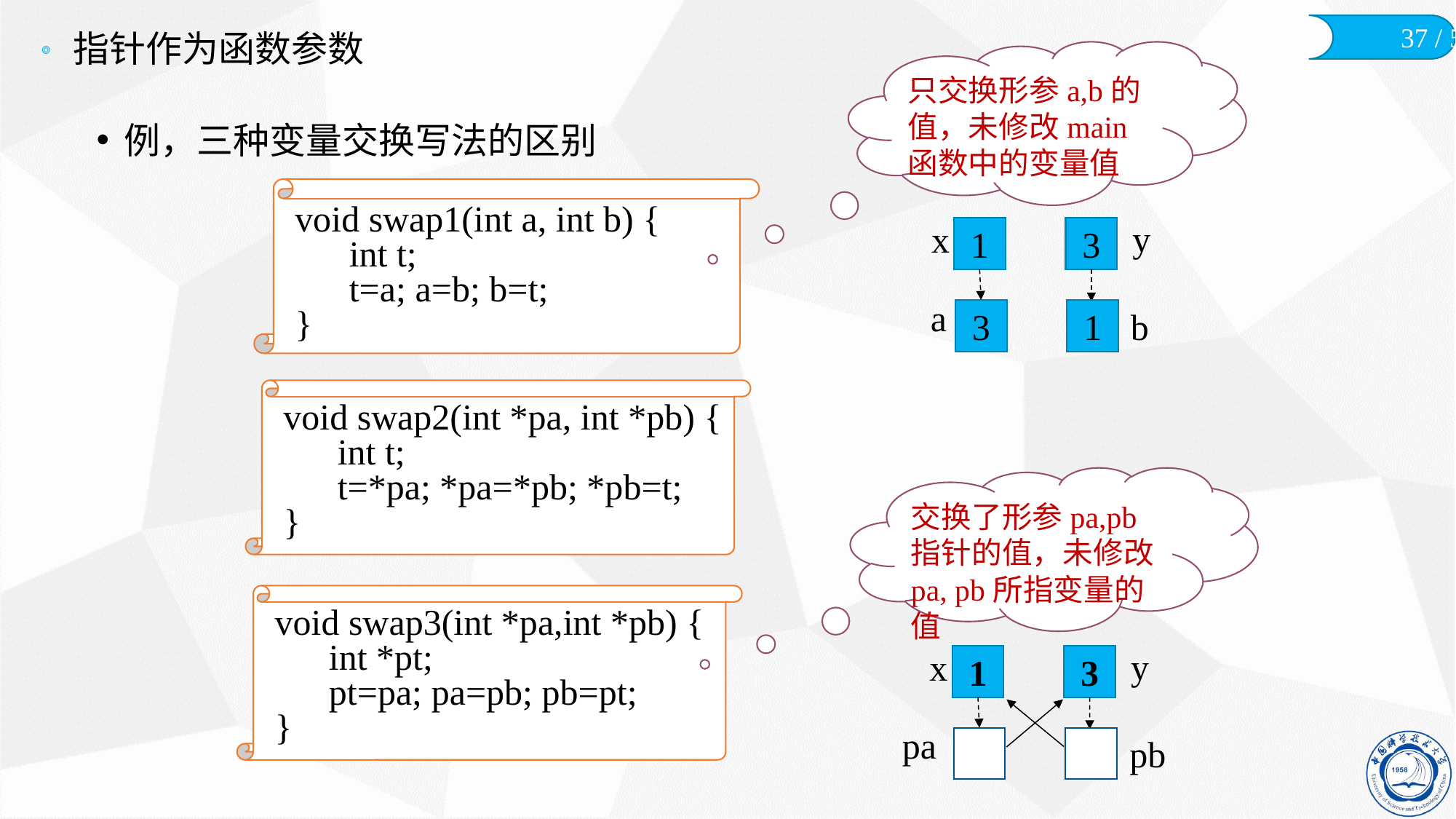

# 指针作为函数参数
只交换形参a,b的值，未修改main函数中的变量值
例，三种变量交换写法的区别

void swap1(int a, int b) {
	int t;
	t=a; a=b; b=t;
}
y
x
1
3
a
b
3
1
void swap2(int *pa, int *pb) {
	int t;
	t=*pa; *pa=*pb; *pb=t;
}
交换了形参pa,pb指针的值，未修改pa, pb所指变量的值
void swap3(int *pa,int *pb) {
	int *pt;
	pt=pa; pa=pb; pb=pt;
}
y
x
1
3
pa
pb